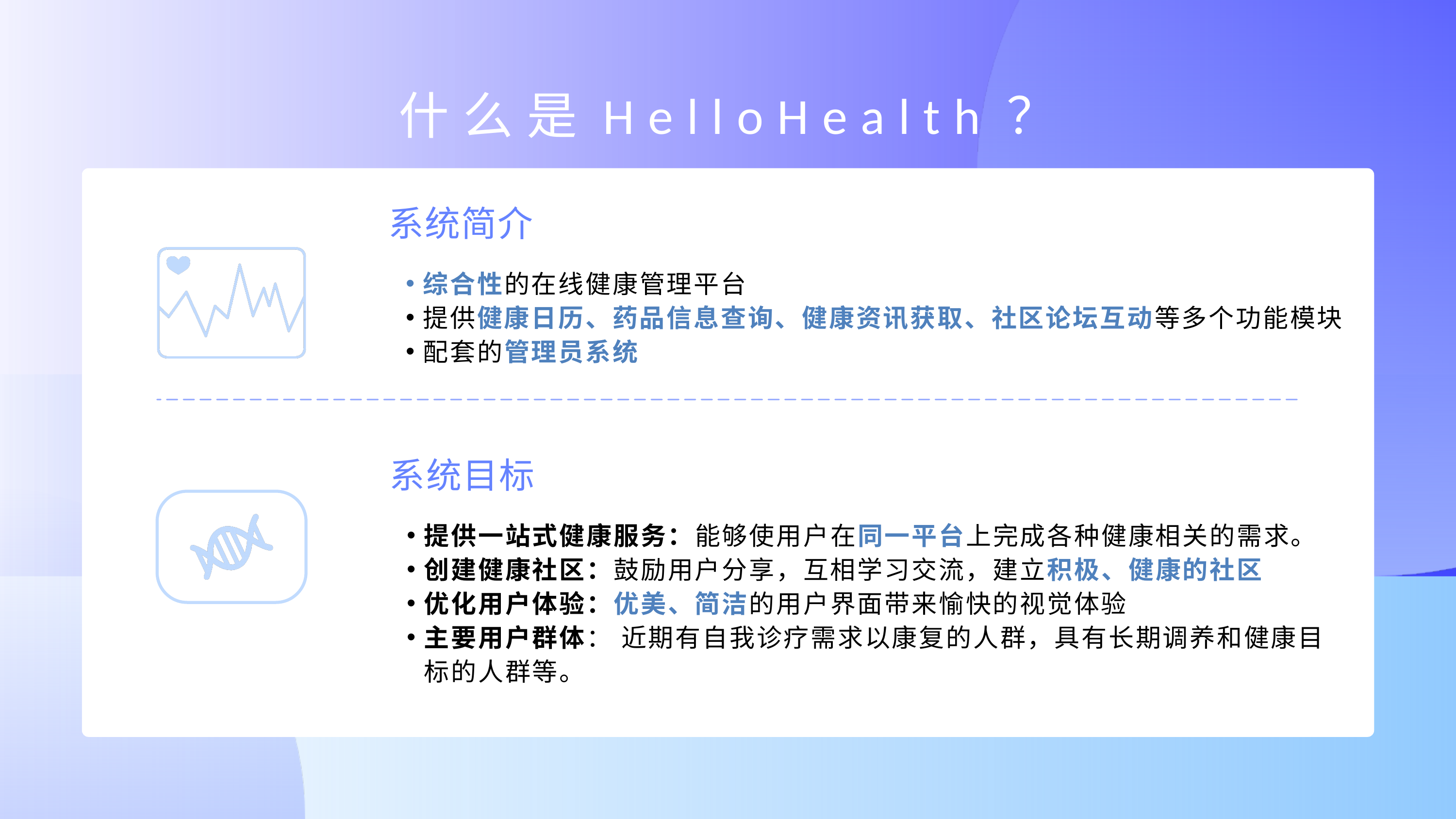

什么是HelloHealth？

系统简介
综合性的在线健康管理平台
提供健康日历、药品信息查询、健康资讯获取、社区论坛互动等多个功能模块
配套的管理员系统

系统目标
提供一站式健康服务：能够使用户在同一平台上完成各种健康相关的需求。
创建健康社区：鼓励用户分享，互相学习交流，建立积极、健康的社区
优化用户体验：优美、简洁的用户界面带来愉快的视觉体验
主要用户群体： 近期有自我诊疗需求以康复的人群，具有长期调养和健康目标的人群等。